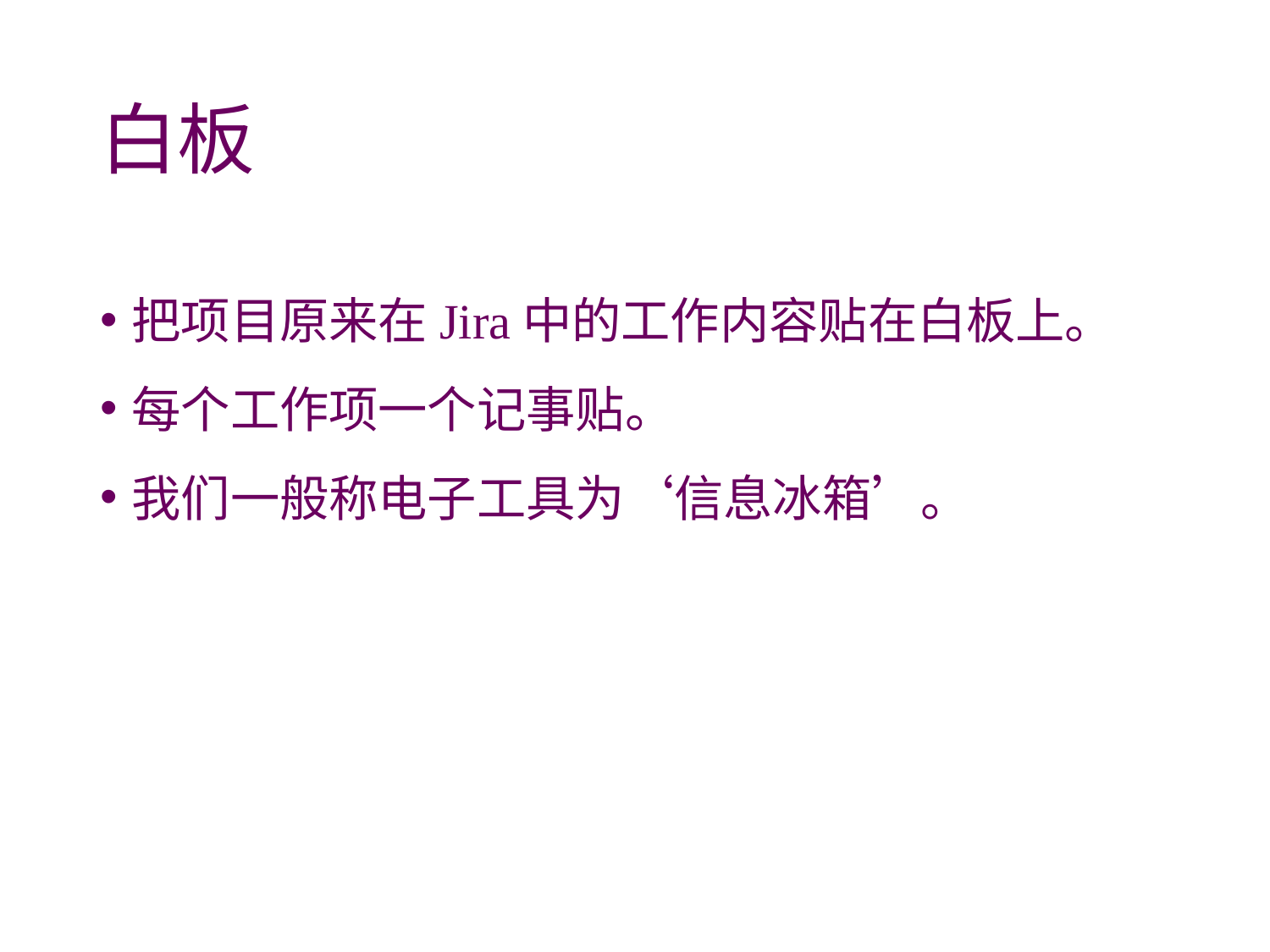

# 白板
把项目原来在Jira中的工作内容贴在白板上。
每个工作项一个记事贴。
我们一般称电子工具为‘信息冰箱’。